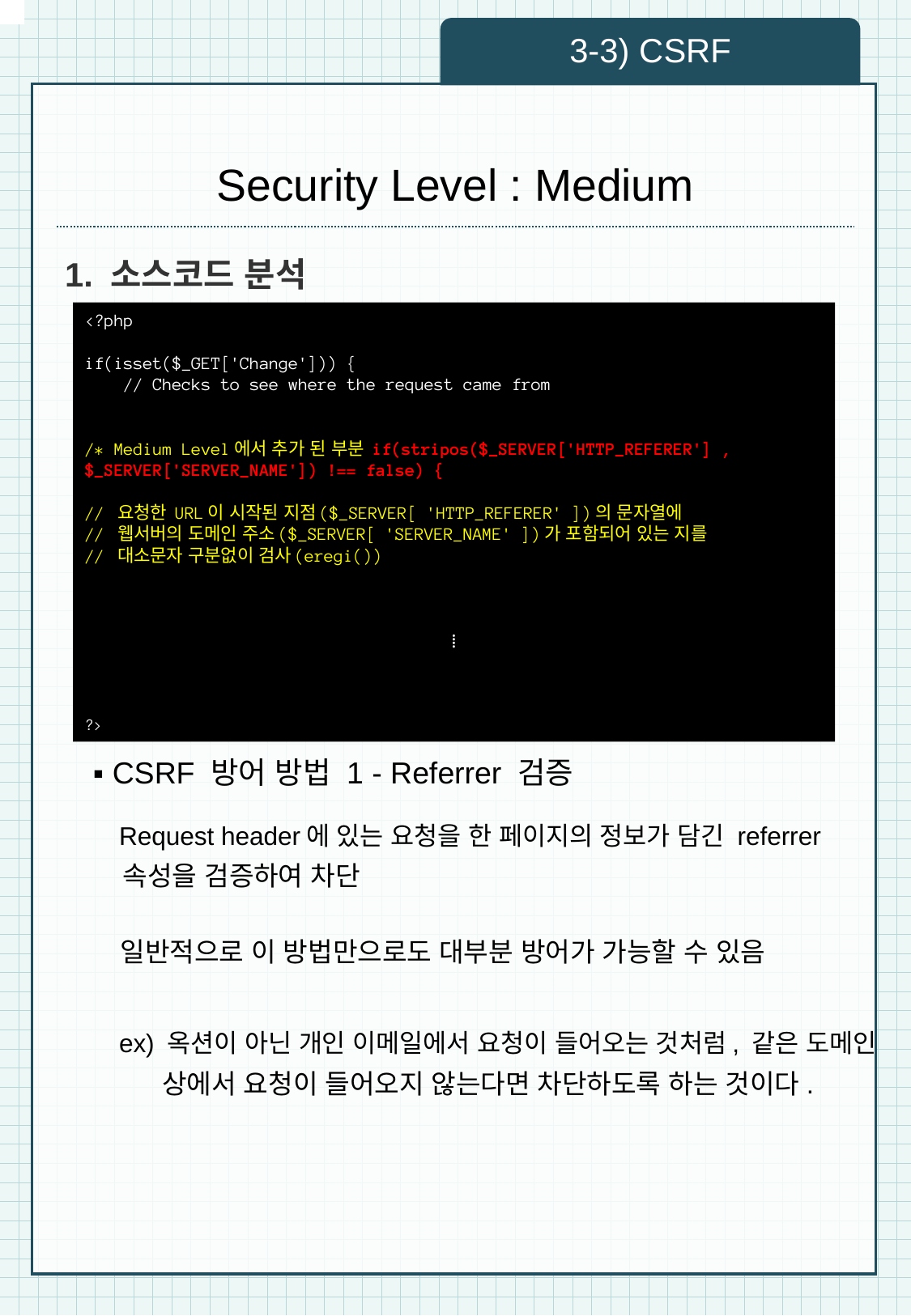

3-3) CSRF

# Security Level : Medium
1. 소스코드 분석
<?php

if(isset($_GET['Change'])) {
    // Checks to see where the request came from

/* Medium Level에서 추가 된 부분 if(stripos($_SERVER['HTTP_REFERER'] ,$_SERVER['SERVER_NAME']) !== false) {

// 요청한 URL이 시작된 지점($_SERVER[ 'HTTP_REFERER' ])의 문자열에
// 웹서버의 도메인 주소($_SERVER[ 'SERVER_NAME' ])가 포함되어 있는 지를
// 대소문자 구분없이 검사(eregi())

⁞

?>
  ▪ CSRF 방어 방법 1 - Referrer 검증
Request header에 있는 요청을 한 페이지의 정보가 담긴 referrer
속성을 검증하여 차단
일반적으로 이 방법만으로도 대부분 방어가 가능할 수 있음
ex) 옥션이 아닌 개인 이메일에서 요청이 들어오는 것처럼, 같은 도메인
상에서 요청이 들어오지 않는다면 차단하도록 하는 것이다.